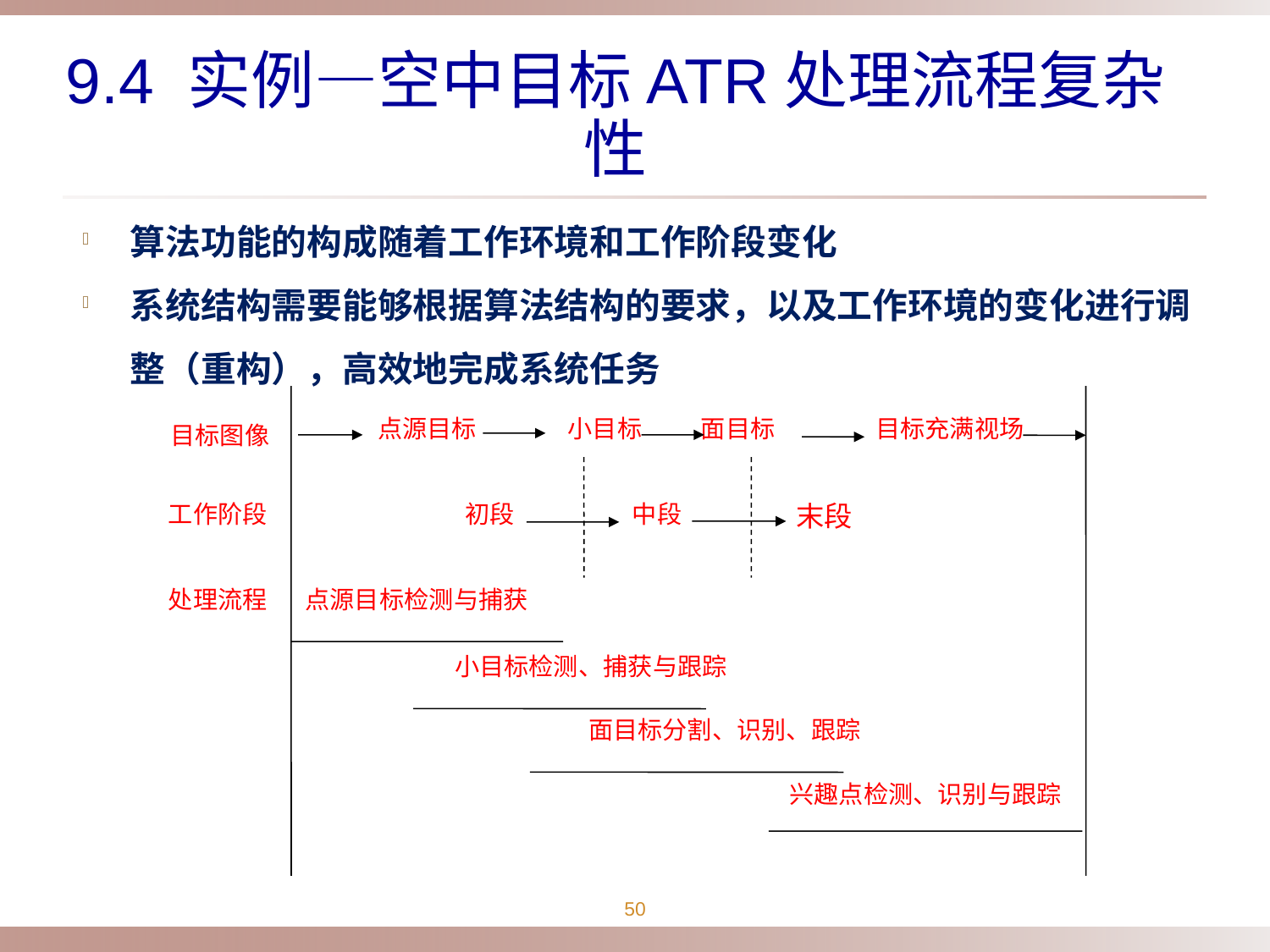

# 9.4 实例—空中目标ATR处理流程复杂性
算法功能的构成随着工作环境和工作阶段变化
系统结构需要能够根据算法结构的要求，以及工作环境的变化进行调整（重构），高效地完成系统任务

点源目标
小目标
面目标
目标充满视场
目标图像

工作阶段
初段
中段
末段

处理流程
点源目标检测与捕获

小目标检测、捕获与跟踪

面目标分割、识别、跟踪

兴趣点检测、识别与跟踪

50